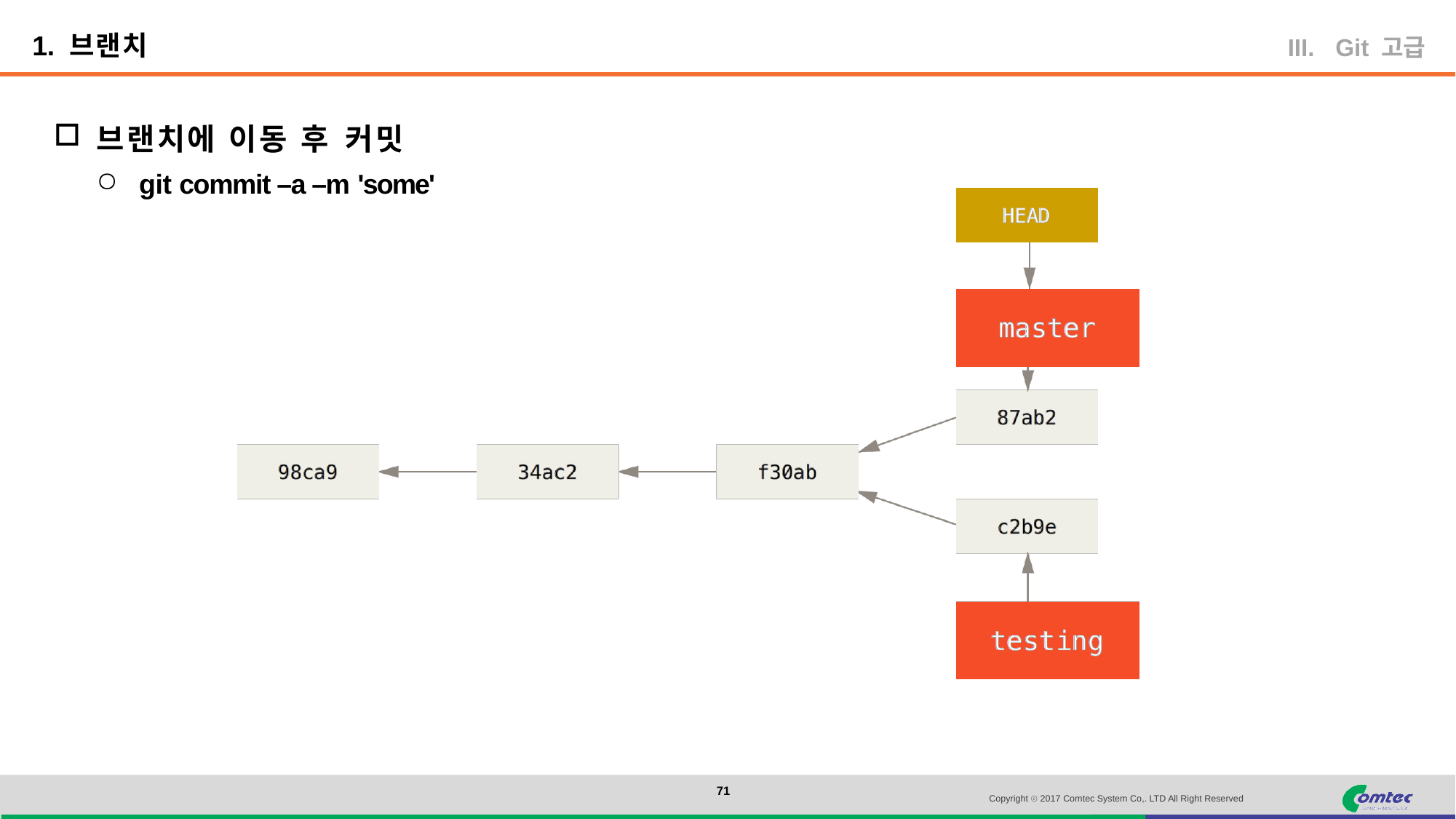

1. 브랜치
Git 고급
브랜치에 이동 후 커밋
git commit –a –m 'some'